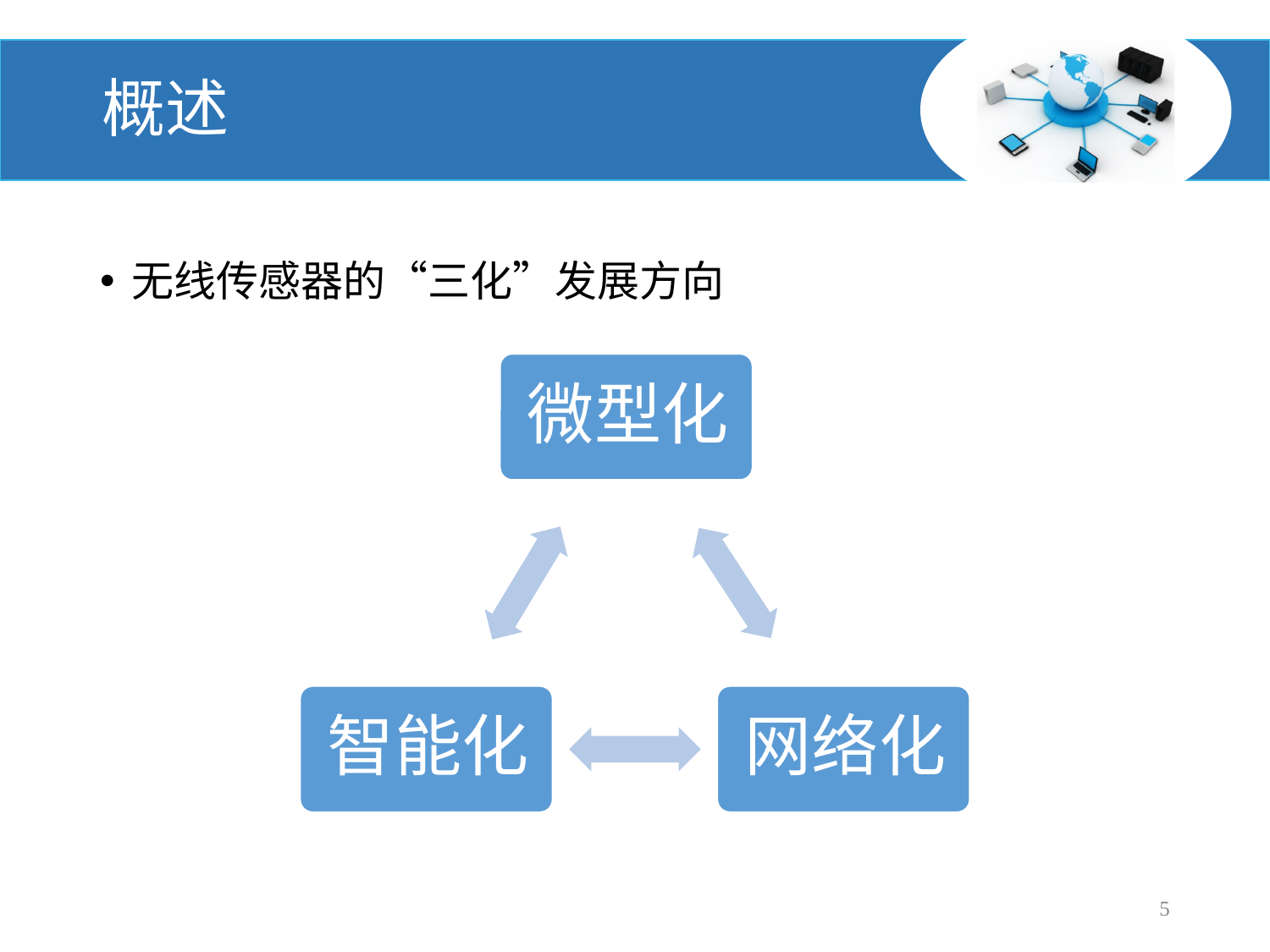

# 概述
无线传感器的“三化”发展方向
微型化

网络化

智能化

5